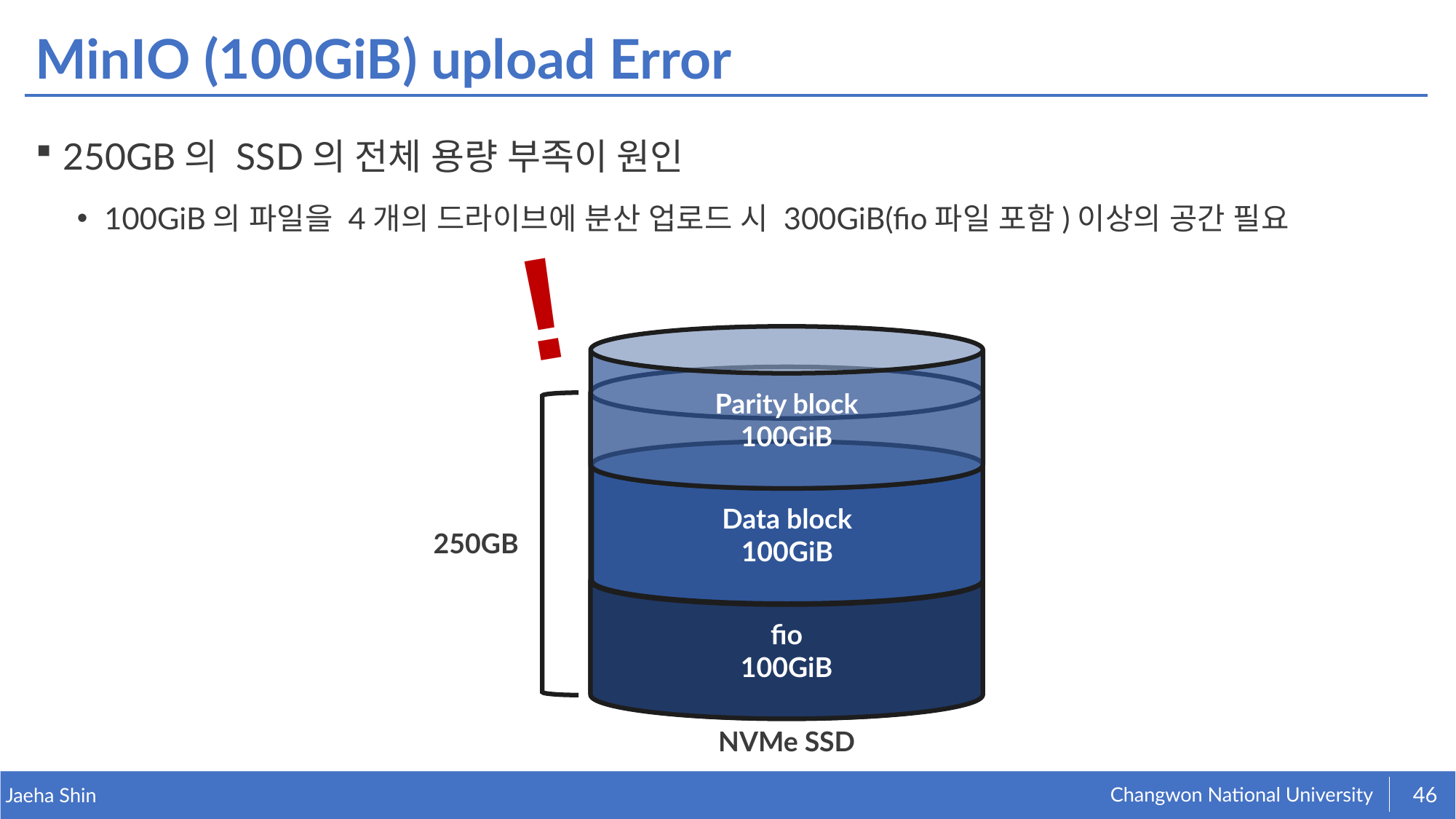

# MinIO (100GiB) upload Error
250GB의 SSD의 전체 용량 부족이 원인
100GiB의 파일을 4개의 드라이브에 분산 업로드 시 300GiB(fio파일 포함)이상의 공간 필요
!
Parity block
100GiB

Data block
100GiB
250GB
fio
100GiB
NVMe SSD
46